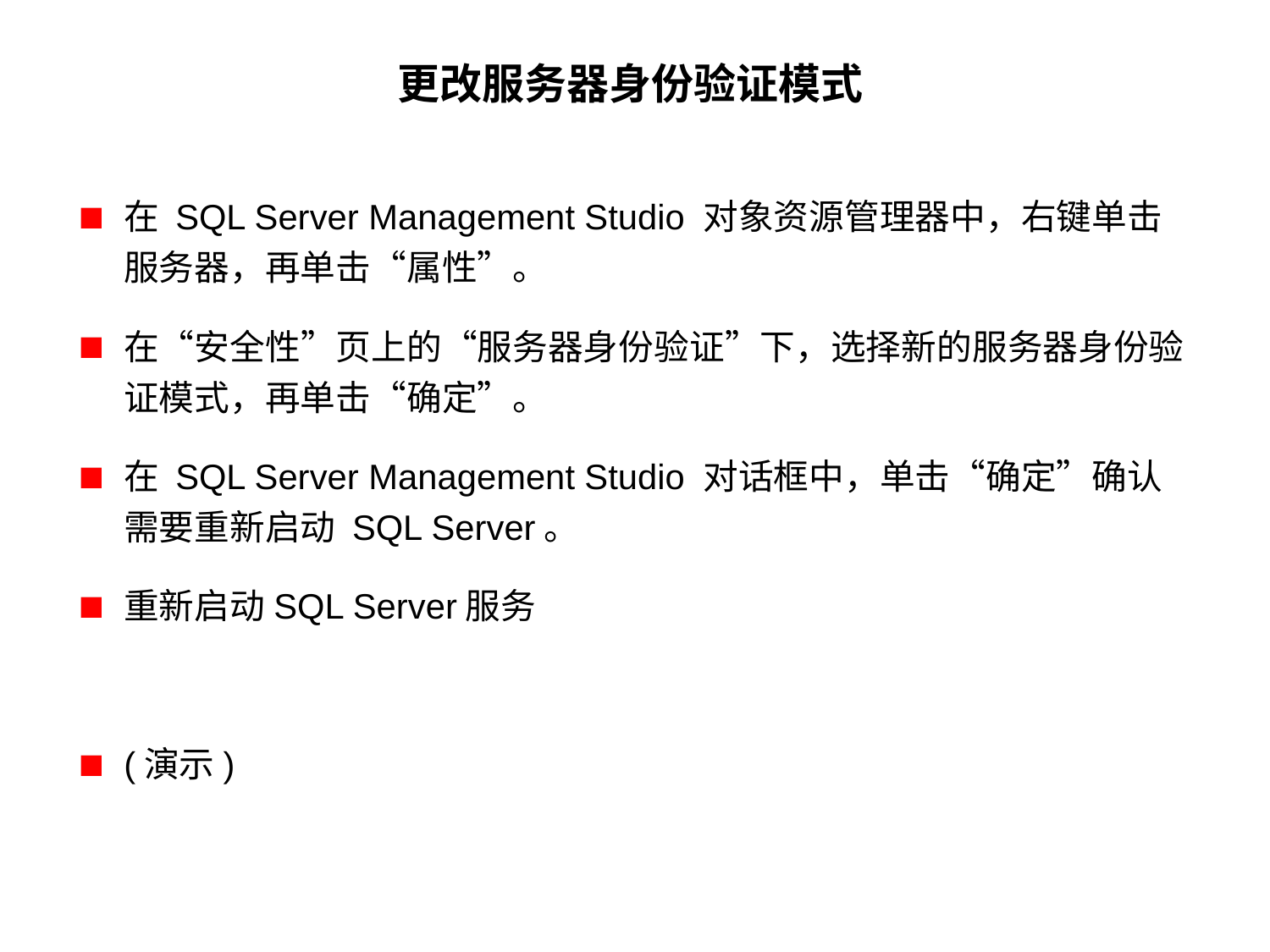

# 更改服务器身份验证模式
在 SQL Server Management Studio 对象资源管理器中，右键单击服务器，再单击“属性”。
在“安全性”页上的“服务器身份验证”下，选择新的服务器身份验证模式，再单击“确定”。
在 SQL Server Management Studio 对话框中，单击“确定”确认需要重新启动 SQL Server。
重新启动SQL Server服务

(演示)